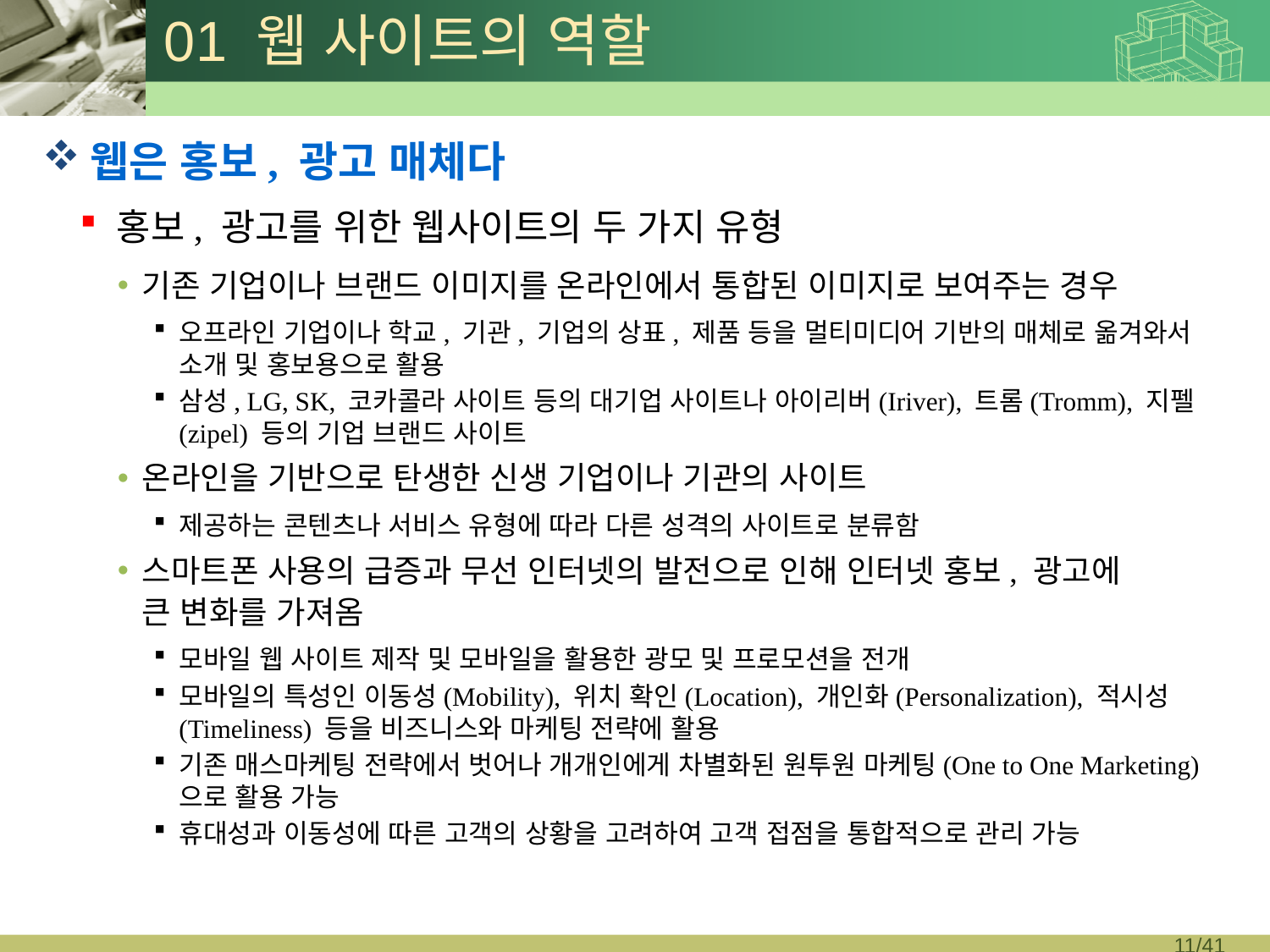

# 01 웹 사이트의 역할
웹은 홍보, 광고 매체다
홍보, 광고를 위한 웹사이트의 두 가지 유형
기존 기업이나 브랜드 이미지를 온라인에서 통합된 이미지로 보여주는 경우
오프라인 기업이나 학교, 기관, 기업의 상표, 제품 등을 멀티미디어 기반의 매체로 옮겨와서 소개 및 홍보용으로 활용
삼성, LG, SK, 코카콜라 사이트 등의 대기업 사이트나 아이리버(Iriver), 트롬(Tromm), 지펠(zipel) 등의 기업 브랜드 사이트
온라인을 기반으로 탄생한 신생 기업이나 기관의 사이트
제공하는 콘텐츠나 서비스 유형에 따라 다른 성격의 사이트로 분류함
스마트폰 사용의 급증과 무선 인터넷의 발전으로 인해 인터넷 홍보, 광고에
큰 변화를 가져옴
모바일 웹 사이트 제작 및 모바일을 활용한 광모 및 프로모션을 전개
모바일의 특성인 이동성(Mobility), 위치 확인(Location), 개인화(Personalization), 적시성(Timeliness) 등을 비즈니스와 마케팅 전략에 활용
기존 매스마케팅 전략에서 벗어나 개개인에게 차별화된 원투원 마케팅(One to One Marketing)으로 활용 가능
휴대성과 이동성에 따른 고객의 상황을 고려하여 고객 접점을 통합적으로 관리 가능